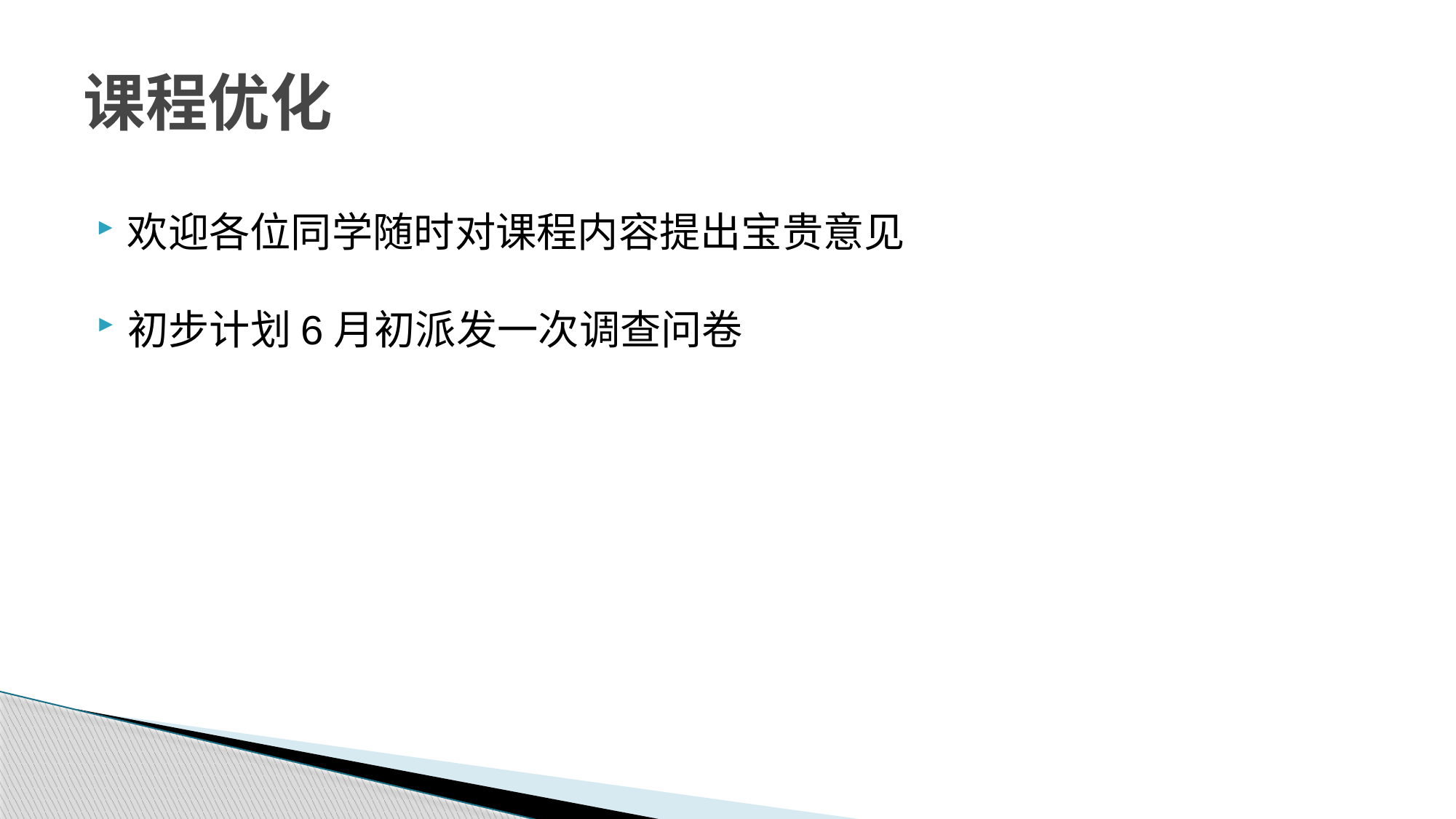

# 课程优化
欢迎各位同学随时对课程内容提出宝贵意见
初步计划6月初派发一次调查问卷